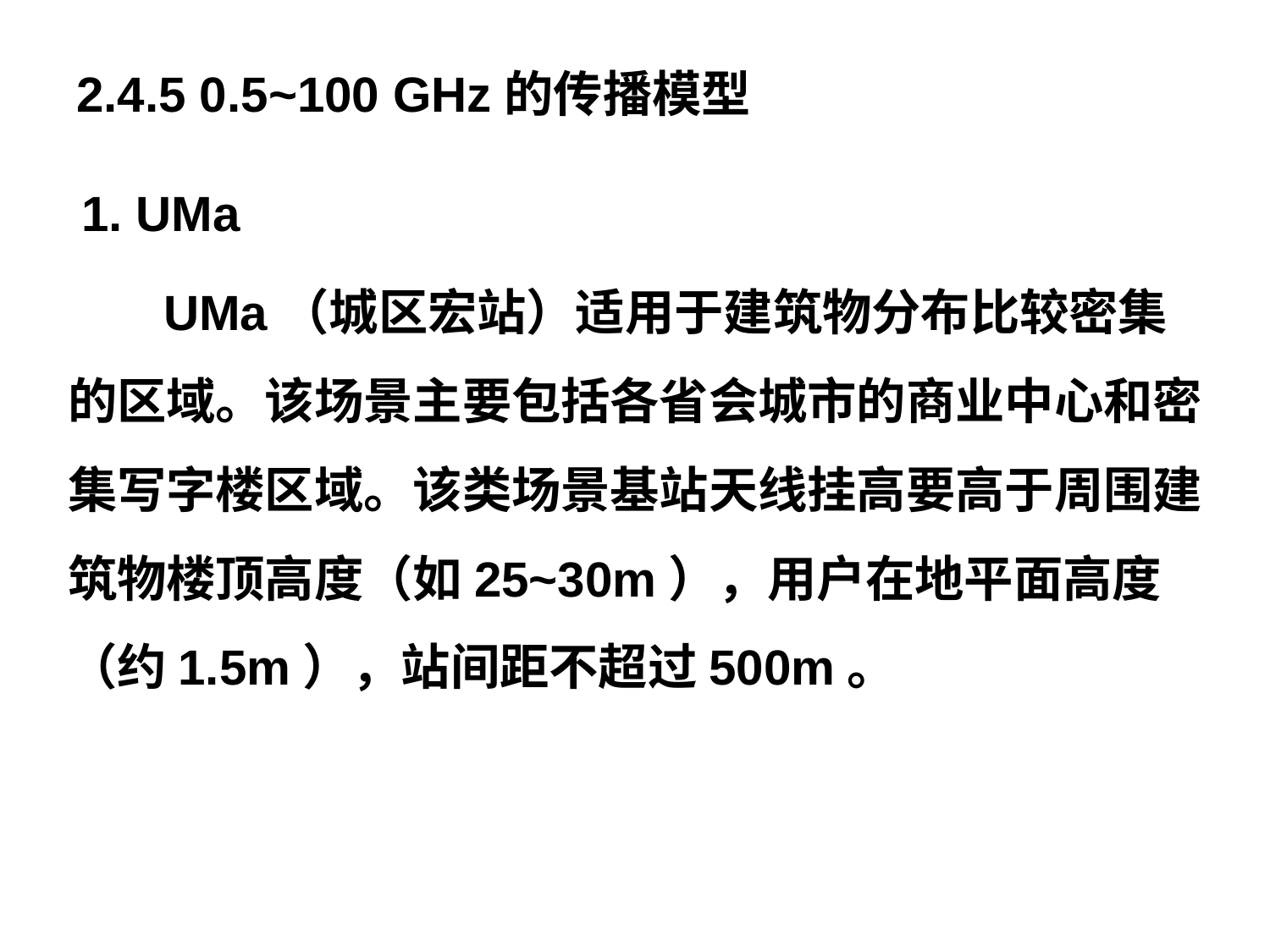

# 2.4.5 0.5~100 GHz的传播模型
 1. UMa
       UMa（城区宏站）适用于建筑物分布比较密集的区域。该场景主要包括各省会城市的商业中心和密集写字楼区域。该类场景基站天线挂高要高于周围建筑物楼顶高度（如25~30m），用户在地平面高度（约1.5m），站间距不超过500m。